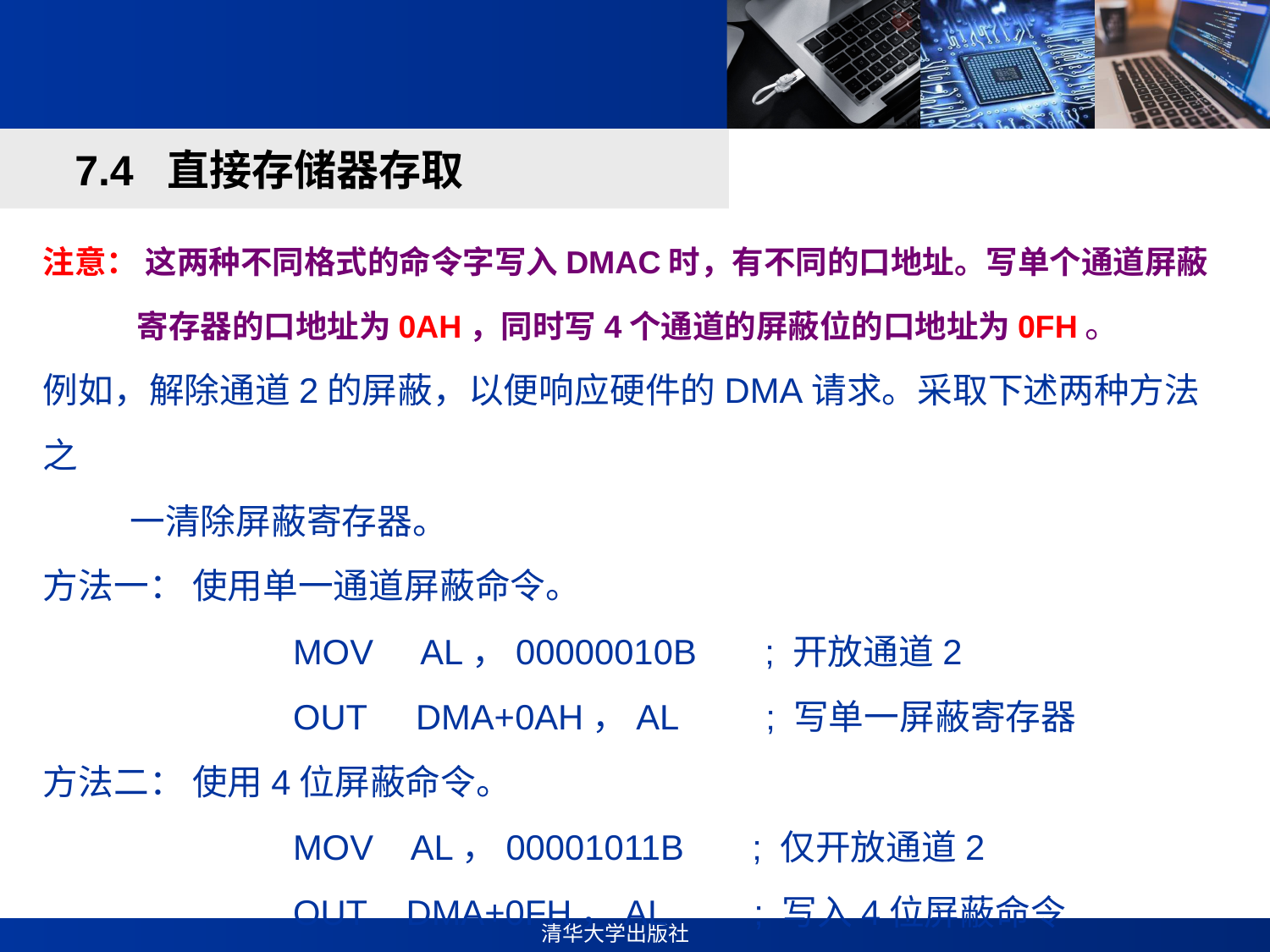

#
7.4  直接存储器存取
注意： 这两种不同格式的命令字写入DMAC时，有不同的口地址。写单个通道屏蔽
            寄存器的口地址为0AH，同时写4个通道的屏蔽位的口地址为0FH。
例如，解除通道2的屏蔽，以便响应硬件的DMA请求。采取下述两种方法之
          一清除屏蔽寄存器。
方法一： 使用单一通道屏蔽命令。
MOV     AL，00000010B       ; 开放通道2
OUT     DMA+0AH，AL         ; 写单一屏蔽寄存器
方法二： 使用4位屏蔽命令。
MOV    AL，00001011B       ; 仅开放通道2
OUT    DMA+0FH，AL         ; 写入4位屏蔽命令